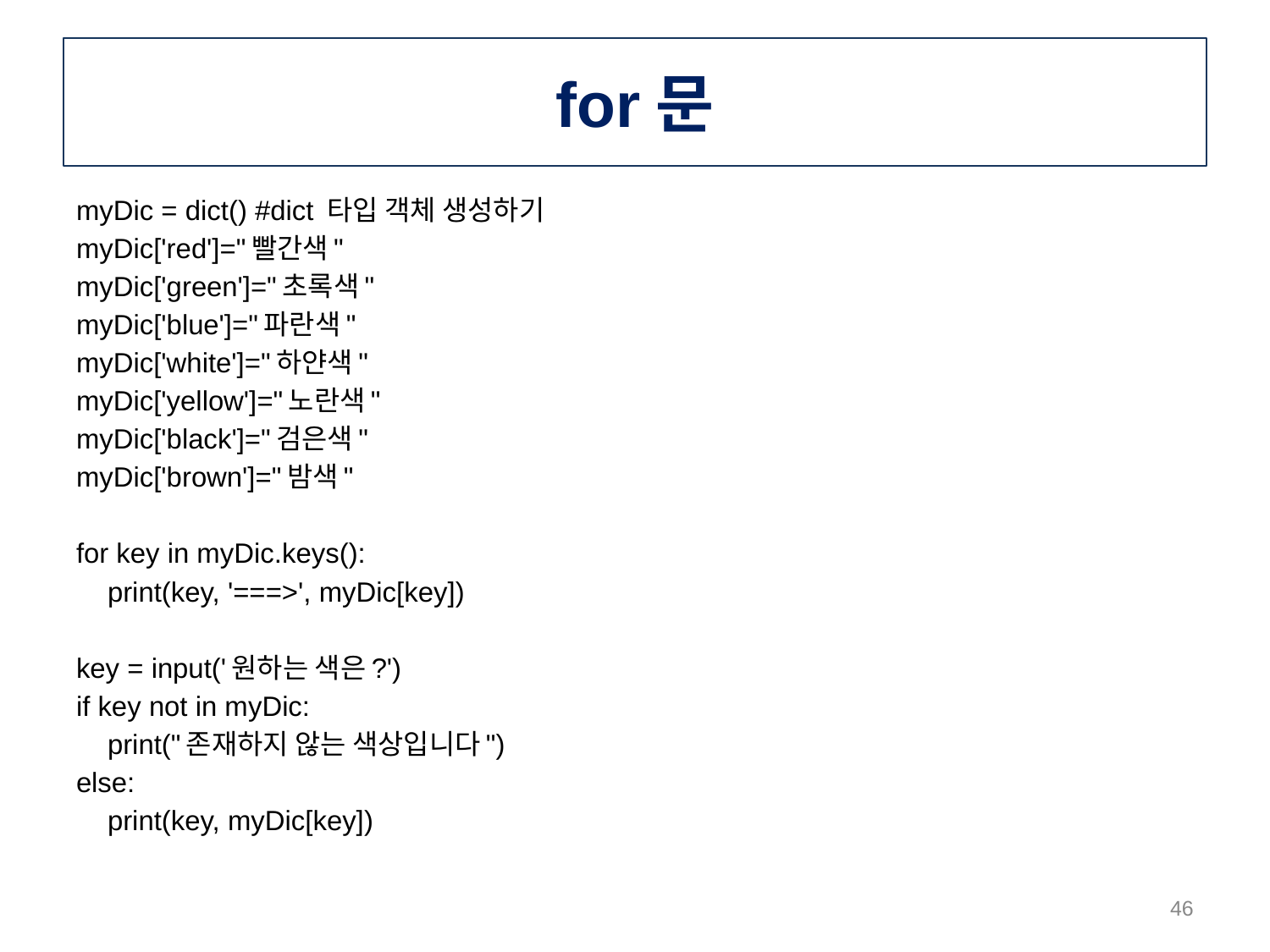

# for문
myDic = dict() #dict 타입 객체 생성하기
myDic['red']="빨간색"
myDic['green']="초록색"
myDic['blue']="파란색"
myDic['white']="하얀색"
myDic['yellow']="노란색"
myDic['black']="검은색"
myDic['brown']="밤색"

for key in myDic.keys():
    print(key, '===>', myDic[key])

key = input('원하는 색은?')
if key not in myDic:
    print("존재하지 않는 색상입니다")
else:
    print(key, myDic[key])

46